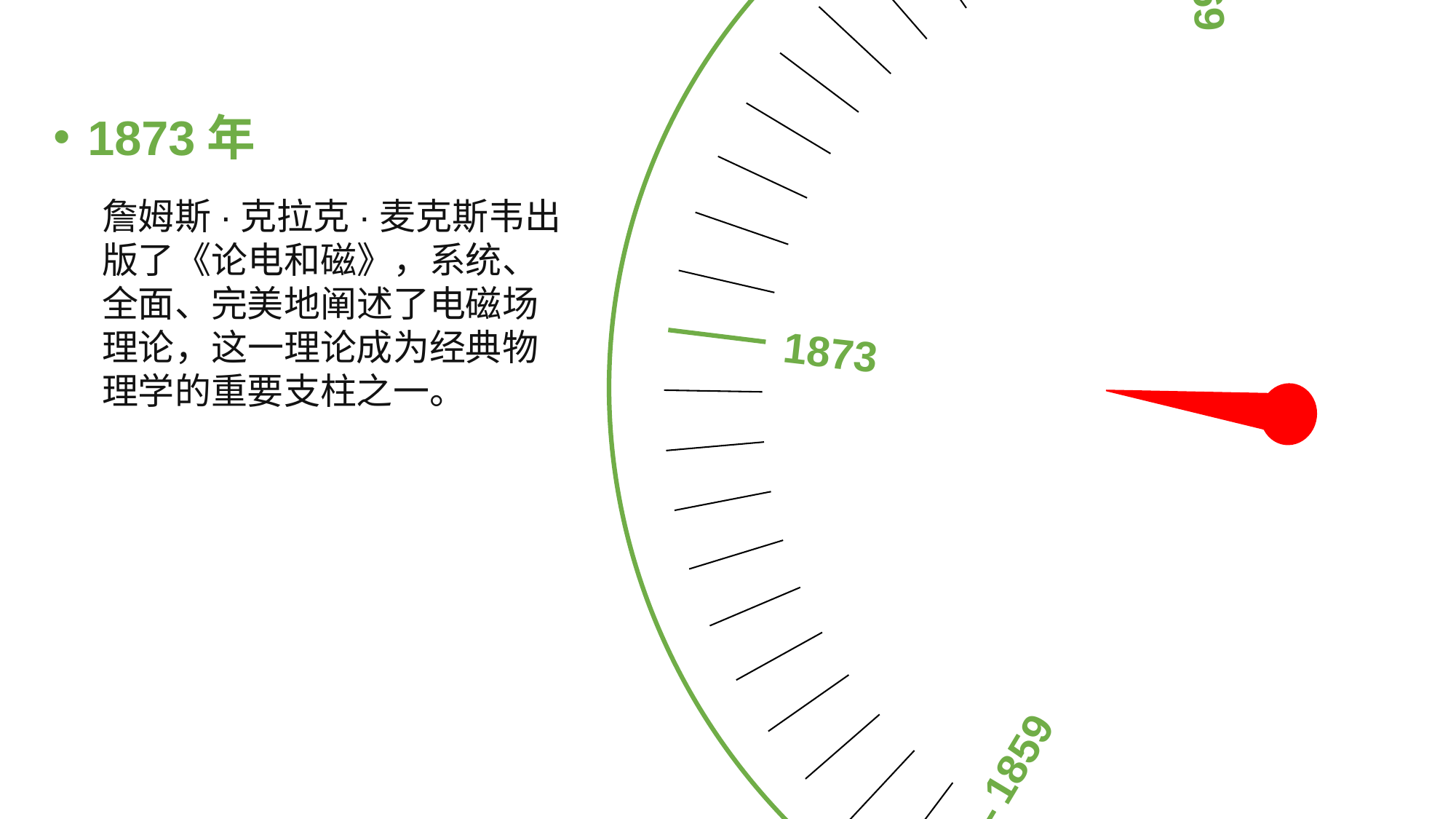

1865
1859
1866
1873
1869
1873年
詹姆斯·克拉克·麦克斯韦出版了《论电和磁》，系统、全面、完美地阐述了电磁场理论，这一理论成为经典物理学的重要支柱之一。